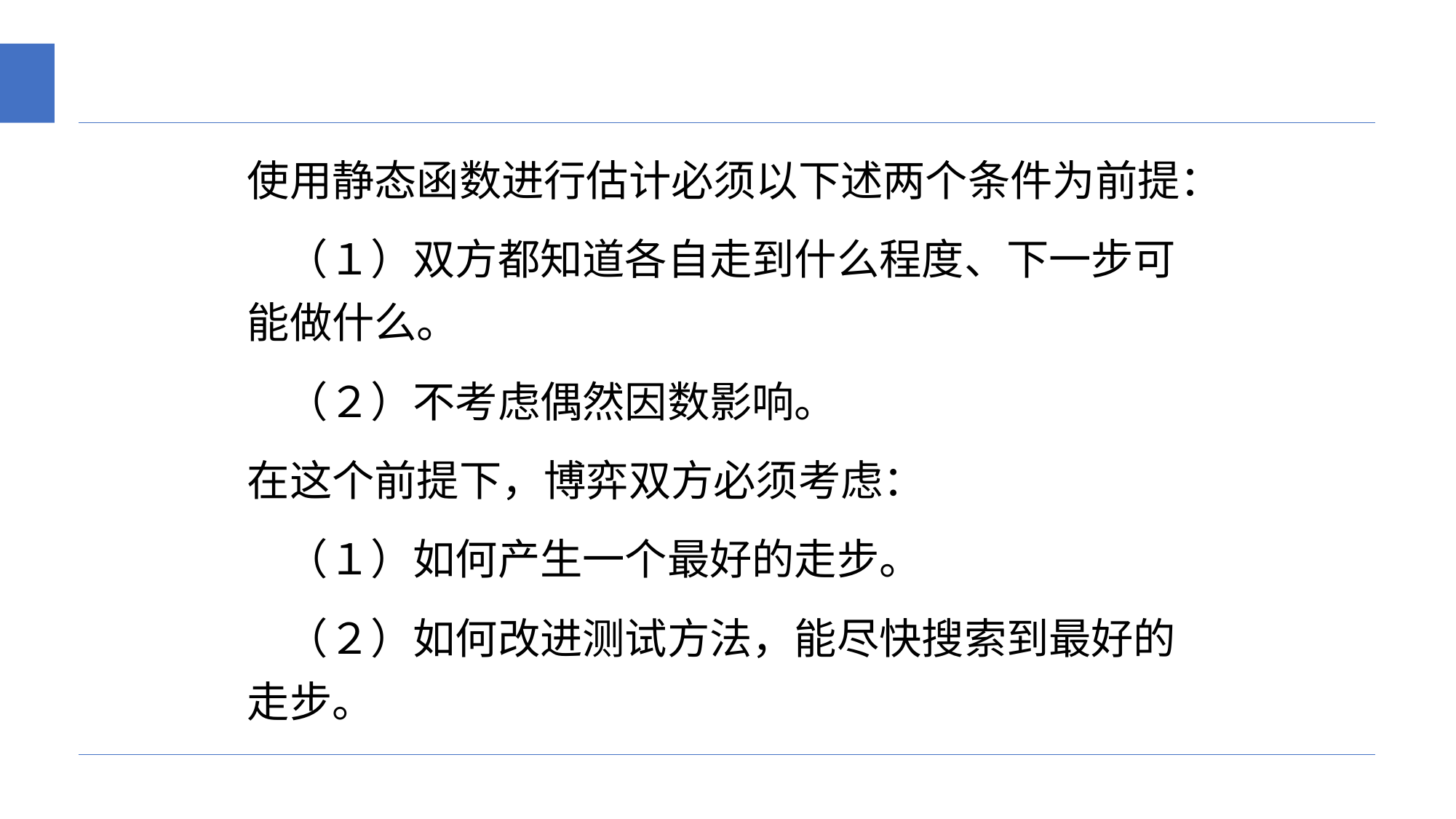

使用静态函数进行估计必须以下述两个条件为前提：
   （１）双方都知道各自走到什么程度、下一步可能做什么。
   （２）不考虑偶然因数影响。
在这个前提下，博弈双方必须考虑：
   （１）如何产生一个最好的走步。
   （２）如何改进测试方法，能尽快搜索到最好的走步。